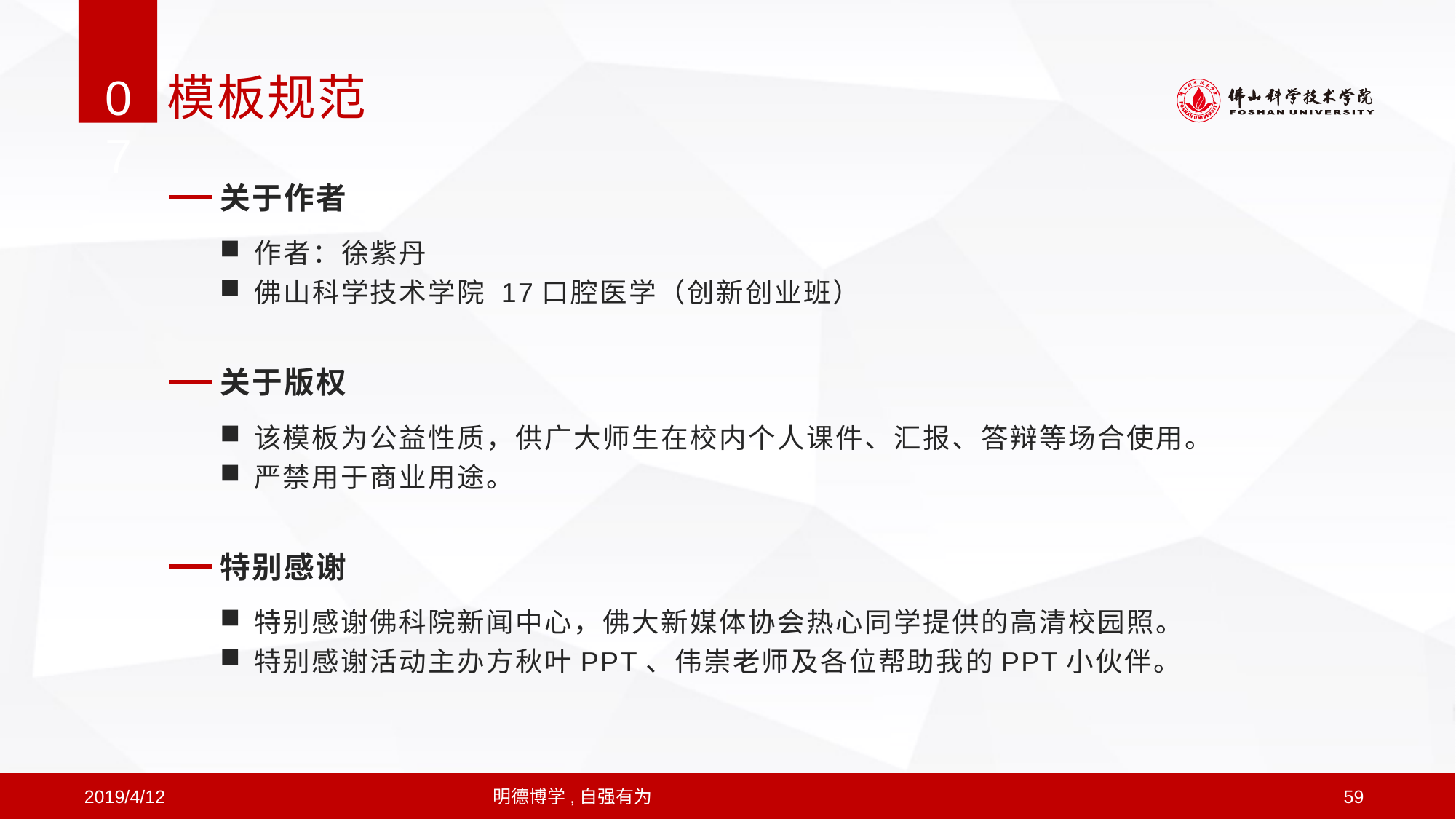

07
模板规范
关于作者
作者：徐紫丹
佛山科学技术学院 17口腔医学（创新创业班）
关于版权
该模板为公益性质，供广大师生在校内个人课件、汇报、答辩等场合使用。
严禁用于商业用途。
特别感谢
特别感谢佛科院新闻中心，佛大新媒体协会热心同学提供的高清校园照。
特别感谢活动主办方秋叶PPT、伟崇老师及各位帮助我的PPT小伙伴。
2019/4/12
明德博学,自强有为
59